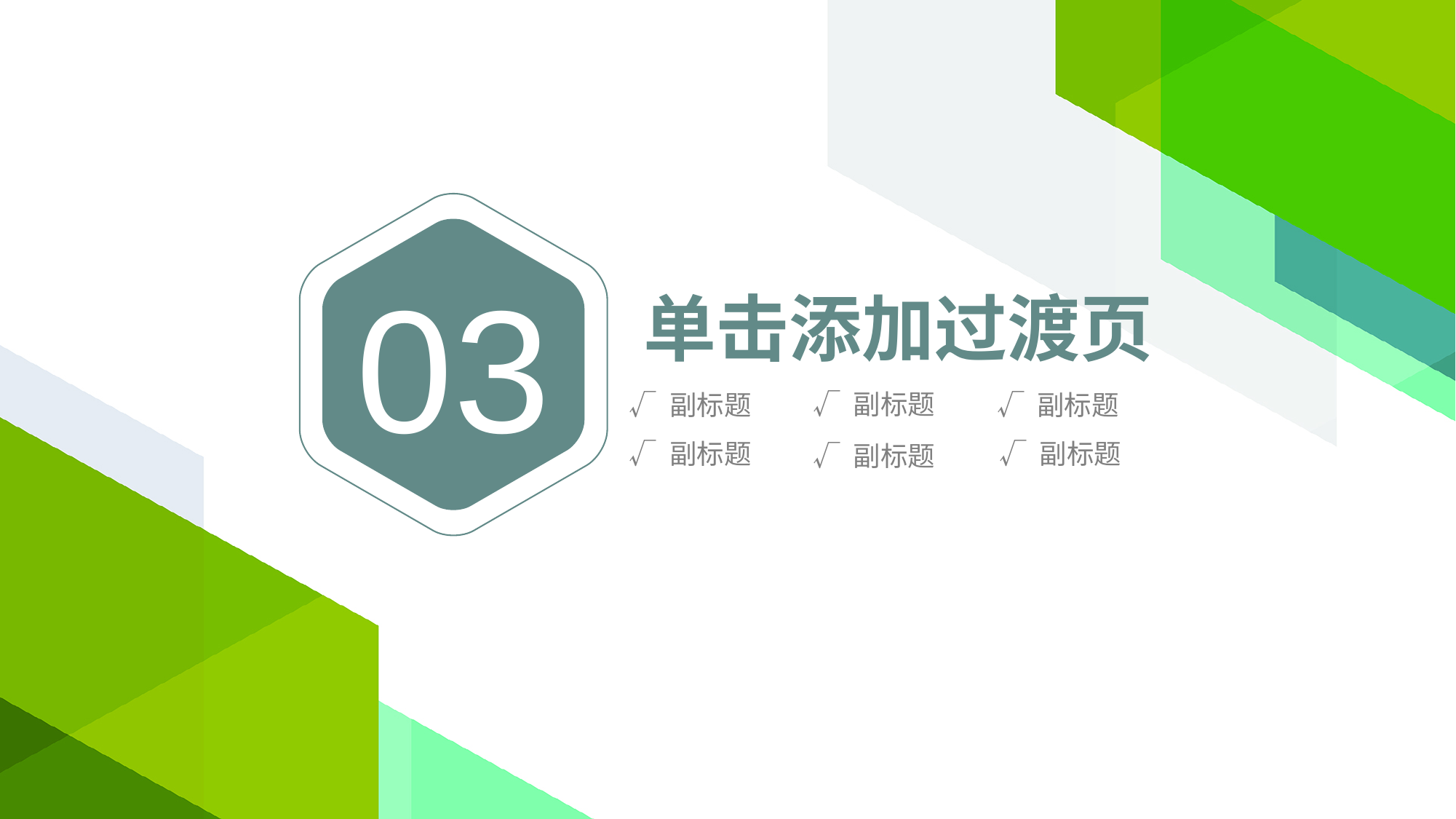

03
单击添加过渡页
√ 副标题
√ 副标题
√ 副标题
√ 副标题
√ 副标题
√ 副标题